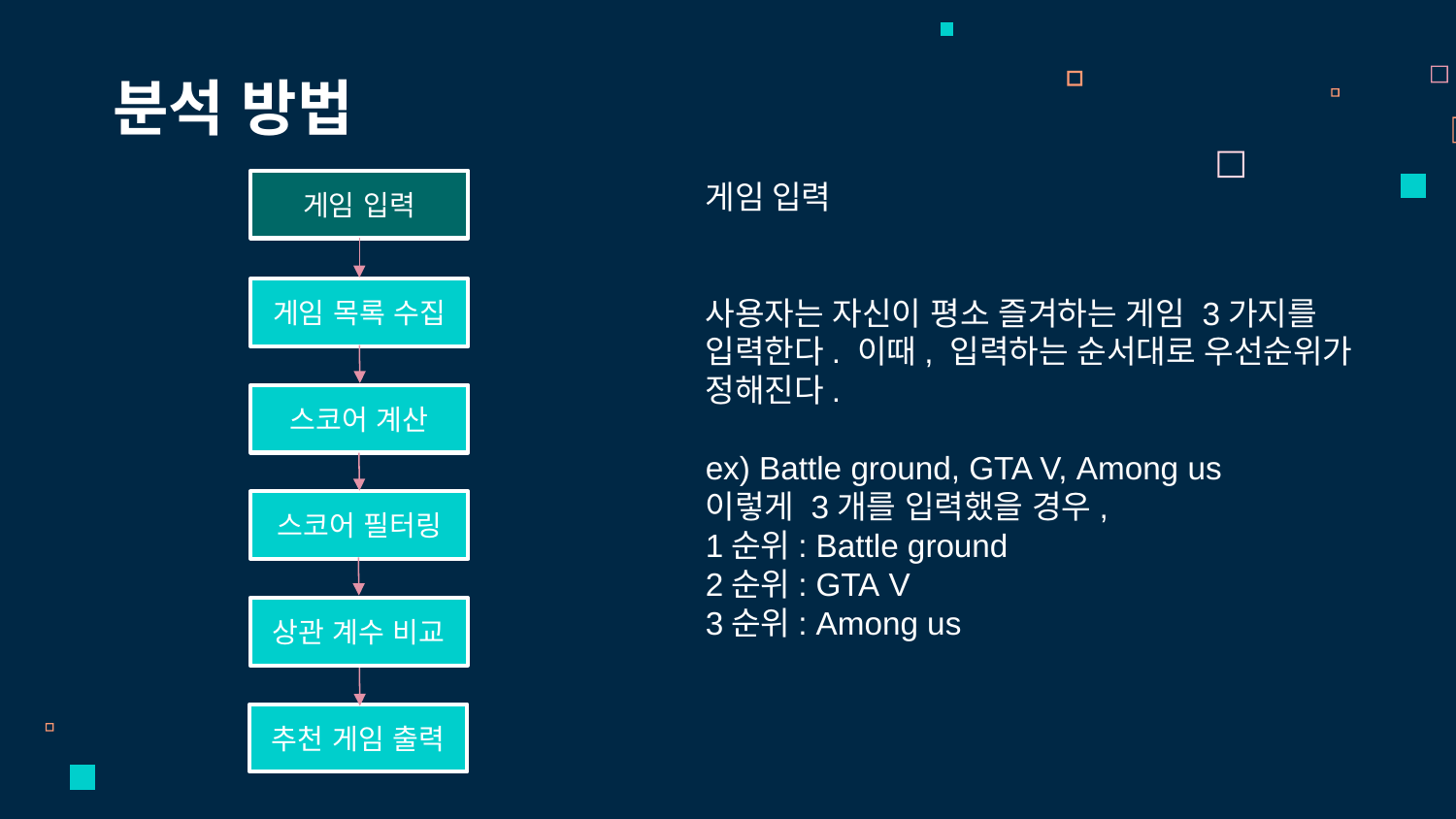

분석 방법
게임 입력
게임 입력

사용자는 자신이 평소 즐겨하는 게임 3가지를 입력한다. 이때, 입력하는 순서대로 우선순위가 정해진다.

ex) Battle ground, GTA V, Among us
이렇게 3개를 입력했을 경우,
1순위: Battle ground
2순위: GTA V
3순위: Among us

게임 목록 수집
스코어 계산
스코어 필터링
상관 계수 비교
추천 게임 출력